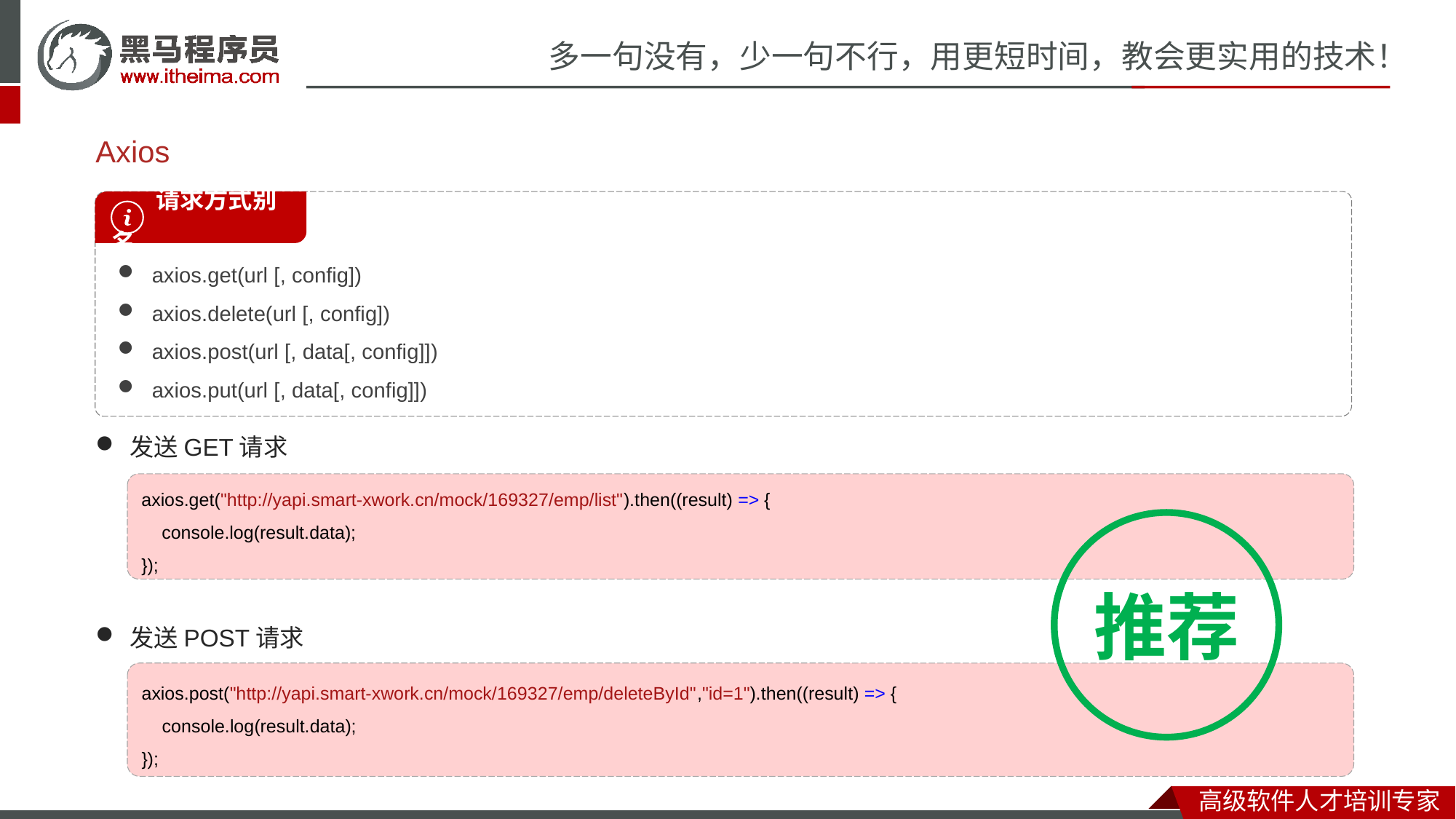

# Axios
        请求方式别名
axios.get(url [, config])
axios.delete(url [, config])
axios.post(url [, data[, config]])
axios.put(url [, data[, config]])

发送GET请求

发送POST请求
axios.get("http://yapi.smart-xwork.cn/mock/169327/emp/list").then((result) => {
    console.log(result.data);
});
推荐
axios.post("http://yapi.smart-xwork.cn/mock/169327/emp/deleteById","id=1").then((result) => {
    console.log(result.data);
});